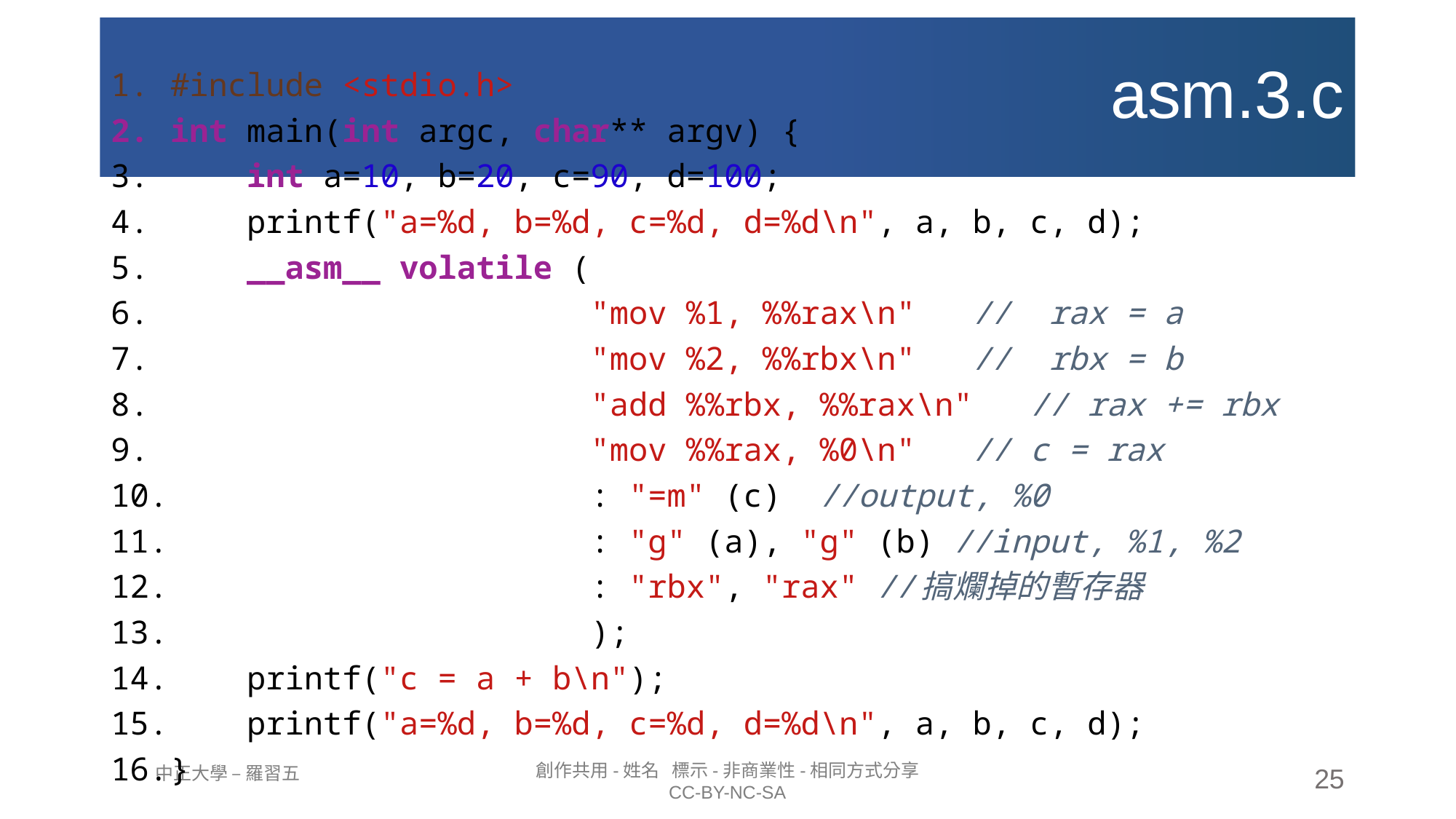

# asm.3.c
#include <stdio.h>
int main(int argc, char** argv) {
    int a=10, b=20, c=90, d=100;
    printf("a=%d, b=%d, c=%d, d=%d\n", a, b, c, d);
    __asm__ volatile (
                      "mov %1, %%rax\n"   //  rax = a
                      "mov %2, %%rbx\n"   //  rbx = b
                      "add %%rbx, %%rax\n"   // rax += rbx
                      "mov %%rax, %0\n"   // c = rax
                      : "=m" (c)  //output, %0
                      : "g" (a), "g" (b) //input, %1, %2
                      : "rbx", "rax" //搞爛掉的暫存器
                      );
    printf("c = a + b\n");
    printf("a=%d, b=%d, c=%d, d=%d\n", a, b, c, d);
}